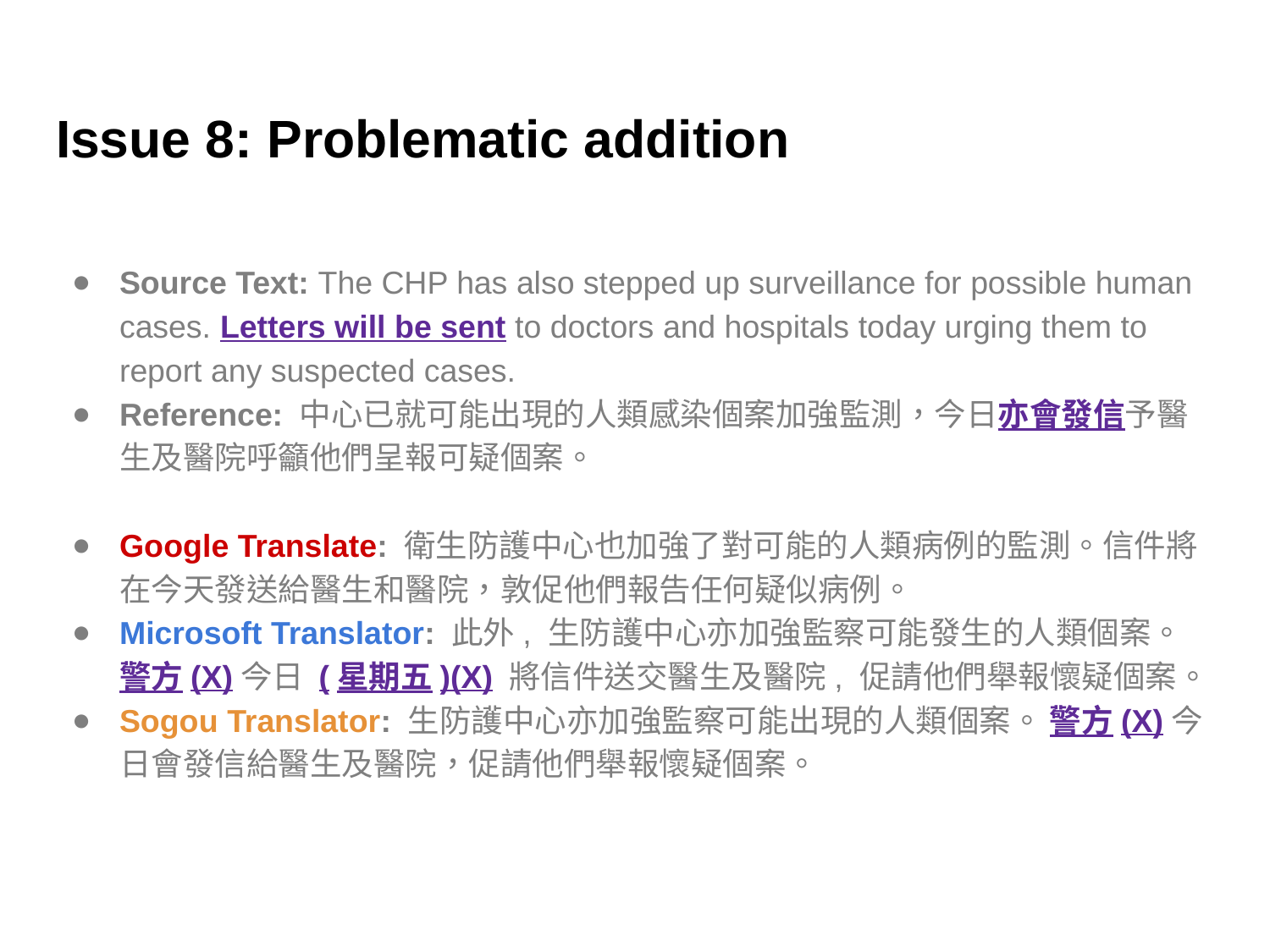

# Issue 8: Problematic addition
Source Text: The CHP has also stepped up surveillance for possible human cases. Letters will be sent to doctors and hospitals today urging them to report any suspected cases.
Reference: 中心已就可能出現的人類感染個案加強監測，今日亦會發信予醫生及醫院呼籲他們呈報可疑個案。

Google Translate: 衛生防護中心也加強了對可能的人類病例的監測。信件將在今天發送給醫生和醫院，敦促他們報告任何疑似病例。
Microsoft Translator: 此外, 生防護中心亦加強監察可能發生的人類個案。警方(X)今日 (星期五)(X) 將信件送交醫生及醫院, 促請他們舉報懷疑個案。
Sogou Translator: 生防護中心亦加強監察可能出現的人類個案。 警方(X)今日會發信給醫生及醫院，促請他們舉報懷疑個案。